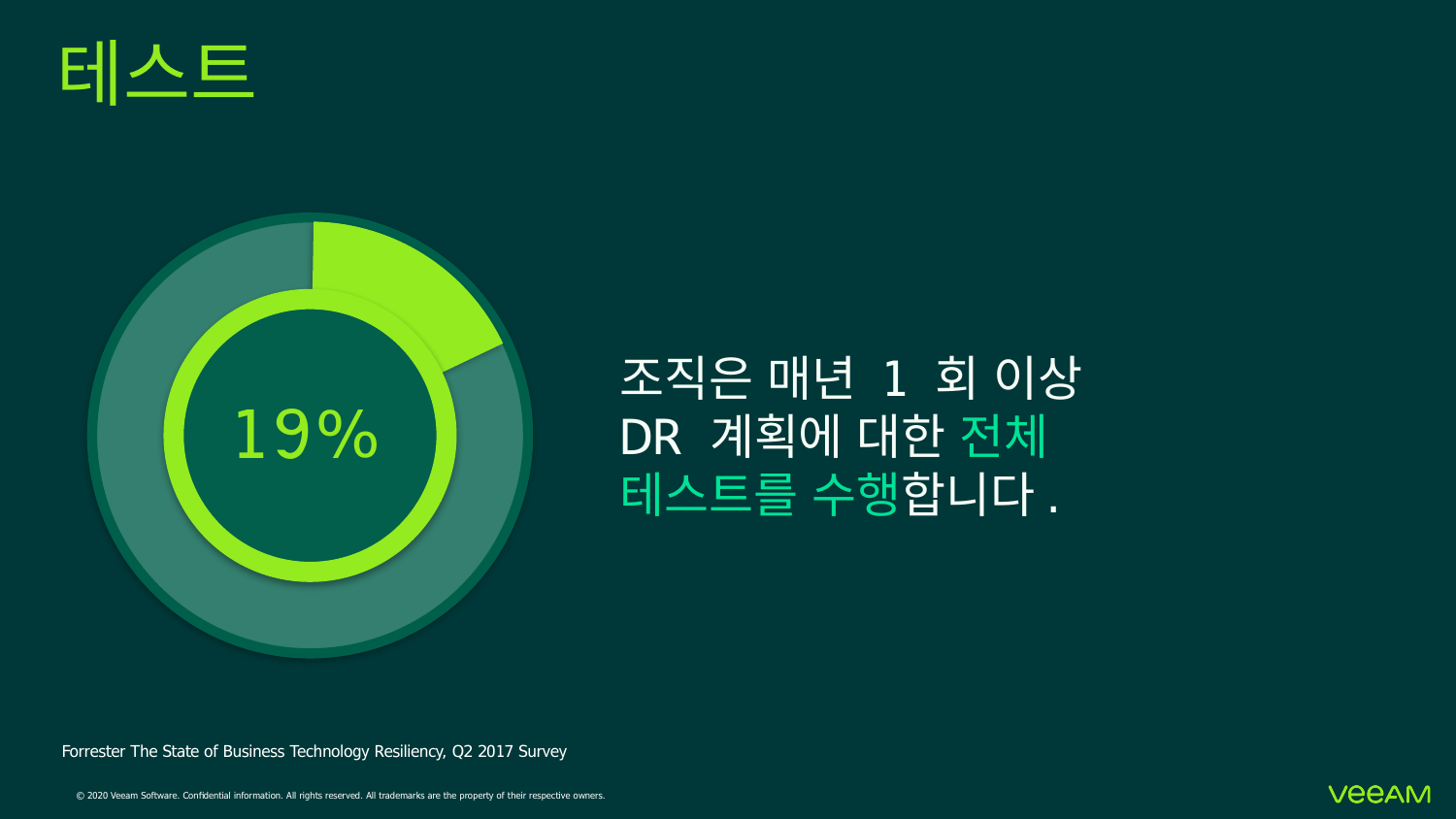

# 테스트

19%
조직은 매년 1 회 이상 DR 계획에 대한 전체 테스트를 수행합니다.
Forrester The State of Business Technology Resiliency, Q2 2017 Survey